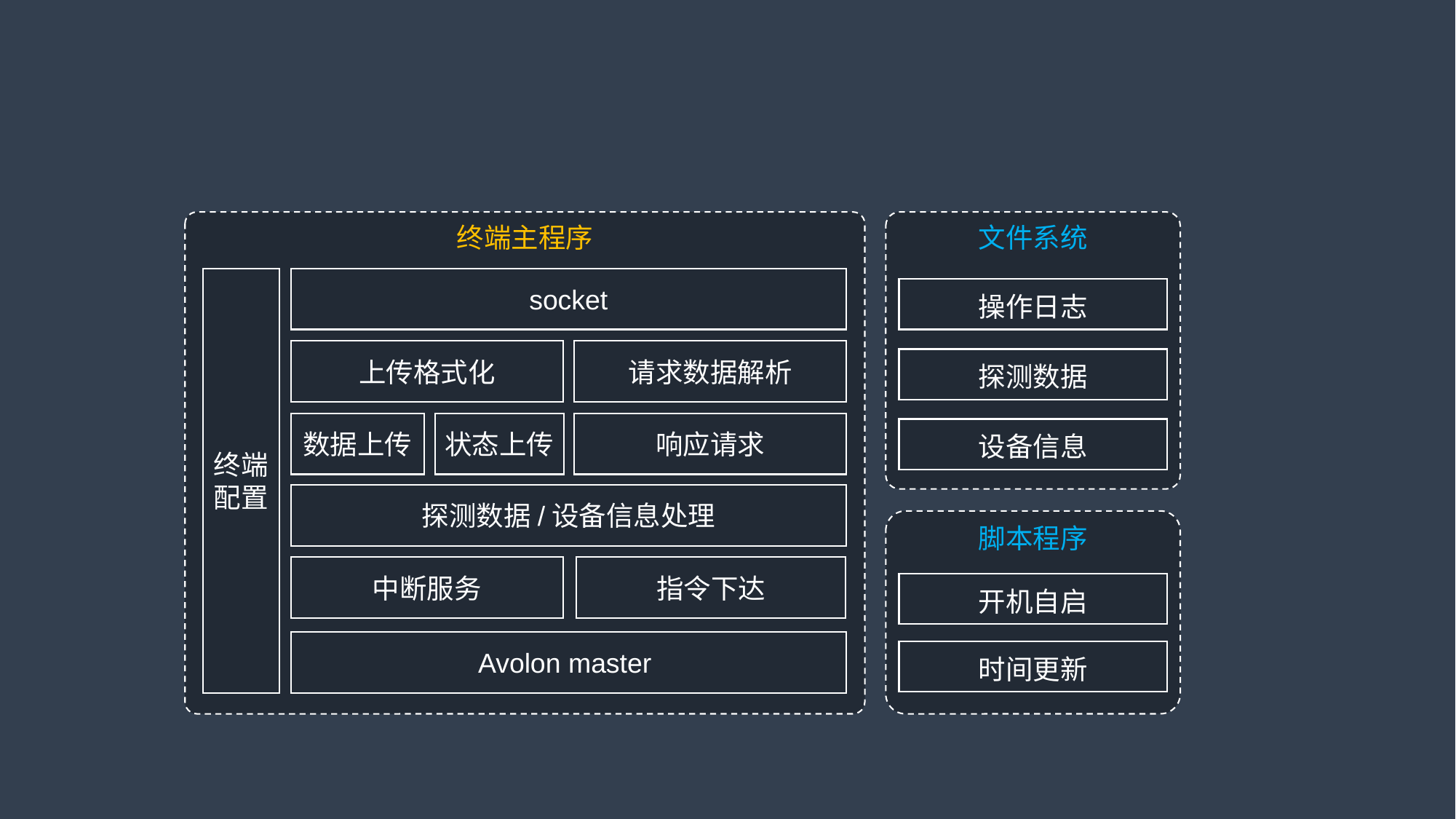

文件系统
终端主程序
终端
配置
socket
上传格式化
请求数据解析
数据上传
状态上传
响应请求
探测数据/设备信息处理
中断服务
指令下达
Avolon master
操作日志
探测数据
设备信息

脚本程序
开机自启
时间更新